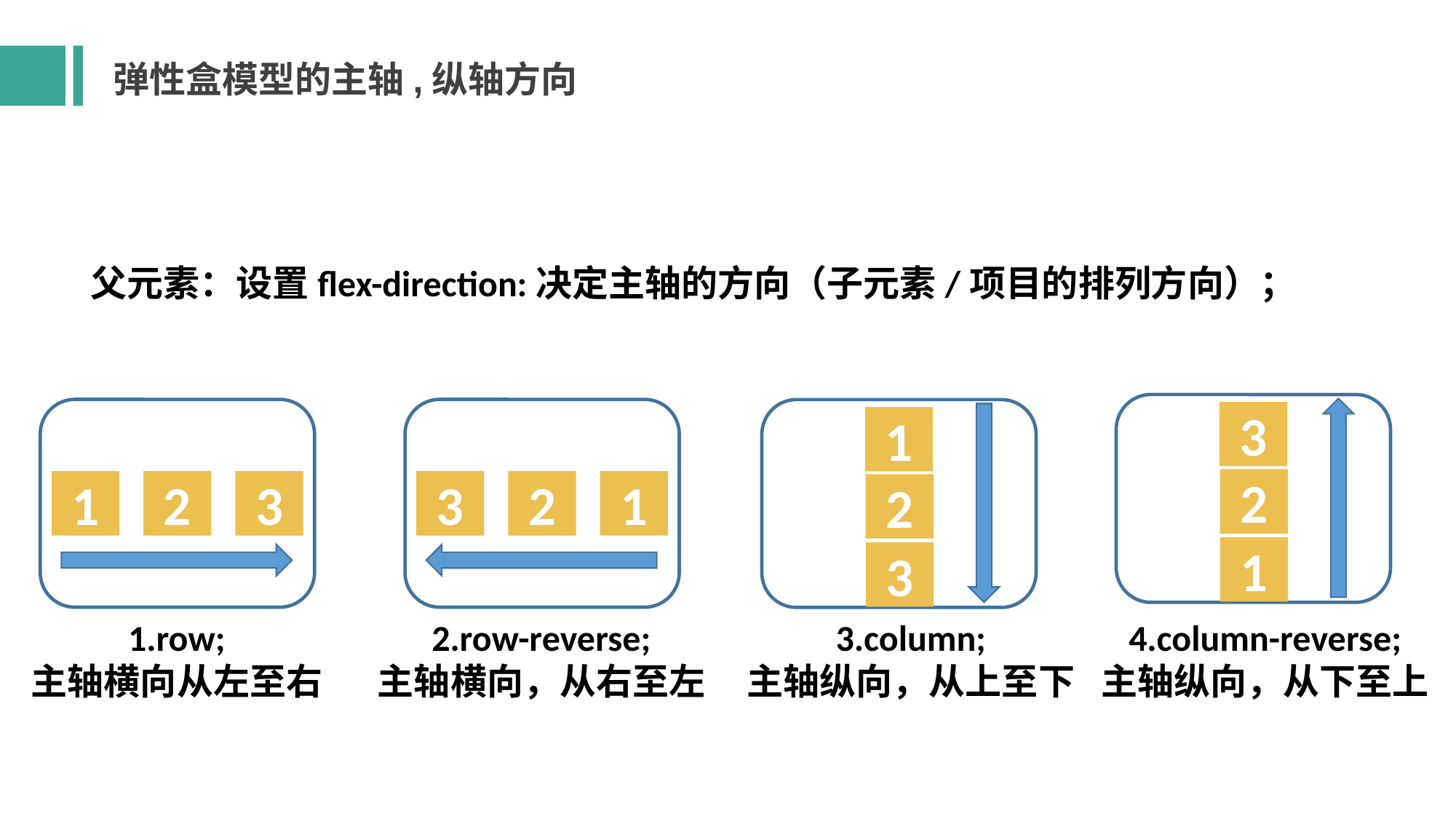

弹性盒模型的主轴,纵轴方向
父元素：设置flex-direction:决定主轴的方向（子元素/项目的排列方向）；

3
1
2
1
2
3
3
2
1
2

1
3

1.row;
主轴横向从左至右
2.row-reverse;
主轴横向，从右至左
3.column;
主轴纵向，从上至下
4.column-reverse;
主轴纵向，从下至上